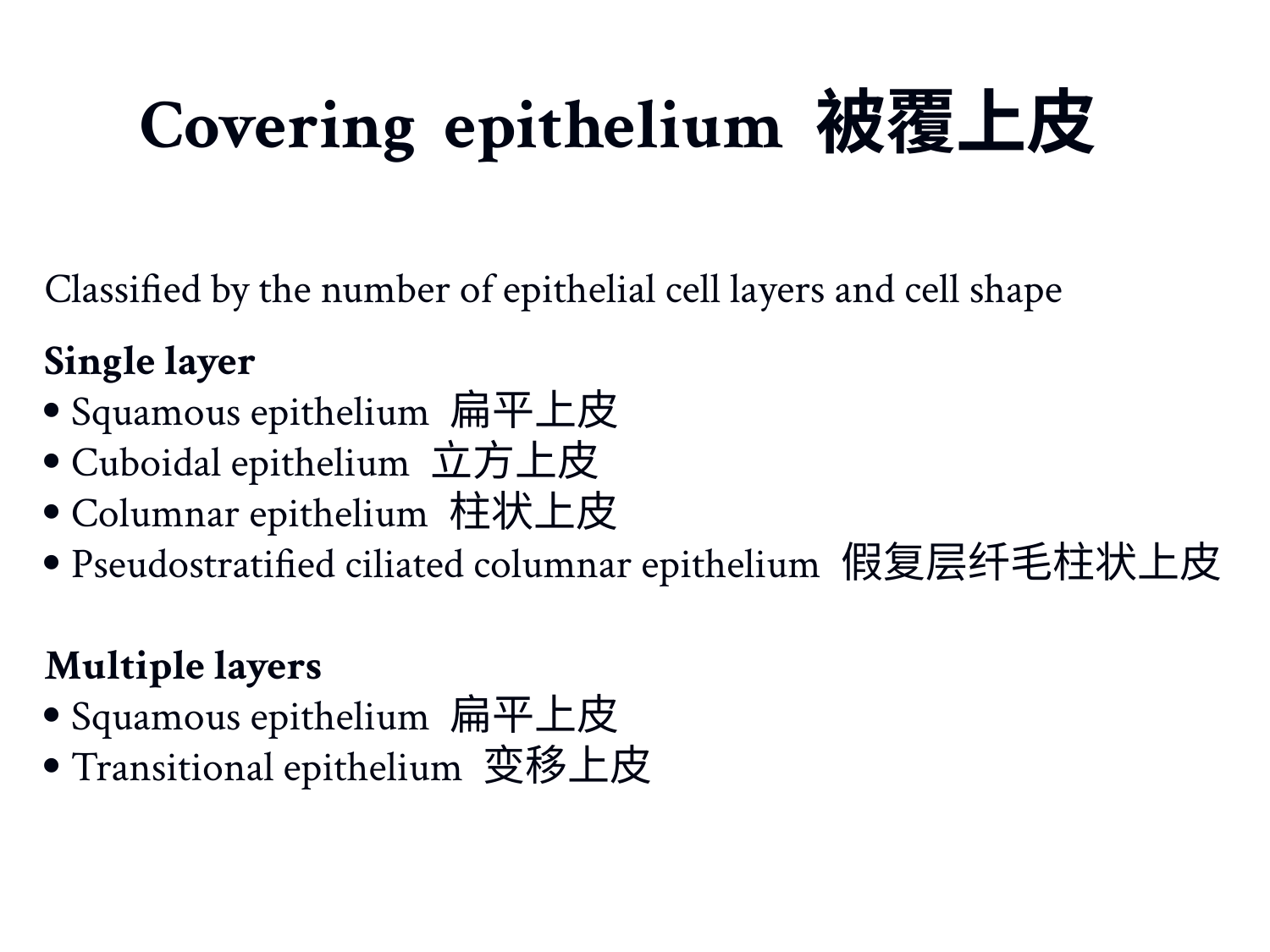

Covering  epithelium 被覆上皮
Classified by the number of epithelial cell layers and cell shape
Single layer
• Squamous epithelium 扁平上皮
• Cuboidal epithelium 立方上皮
• Columnar epithelium 柱状上皮
• Pseudostratified ciliated columnar epithelium 假复层纤毛柱状上皮

Multiple layers
• Squamous epithelium 扁平上皮
• Transitional epithelium 变移上皮